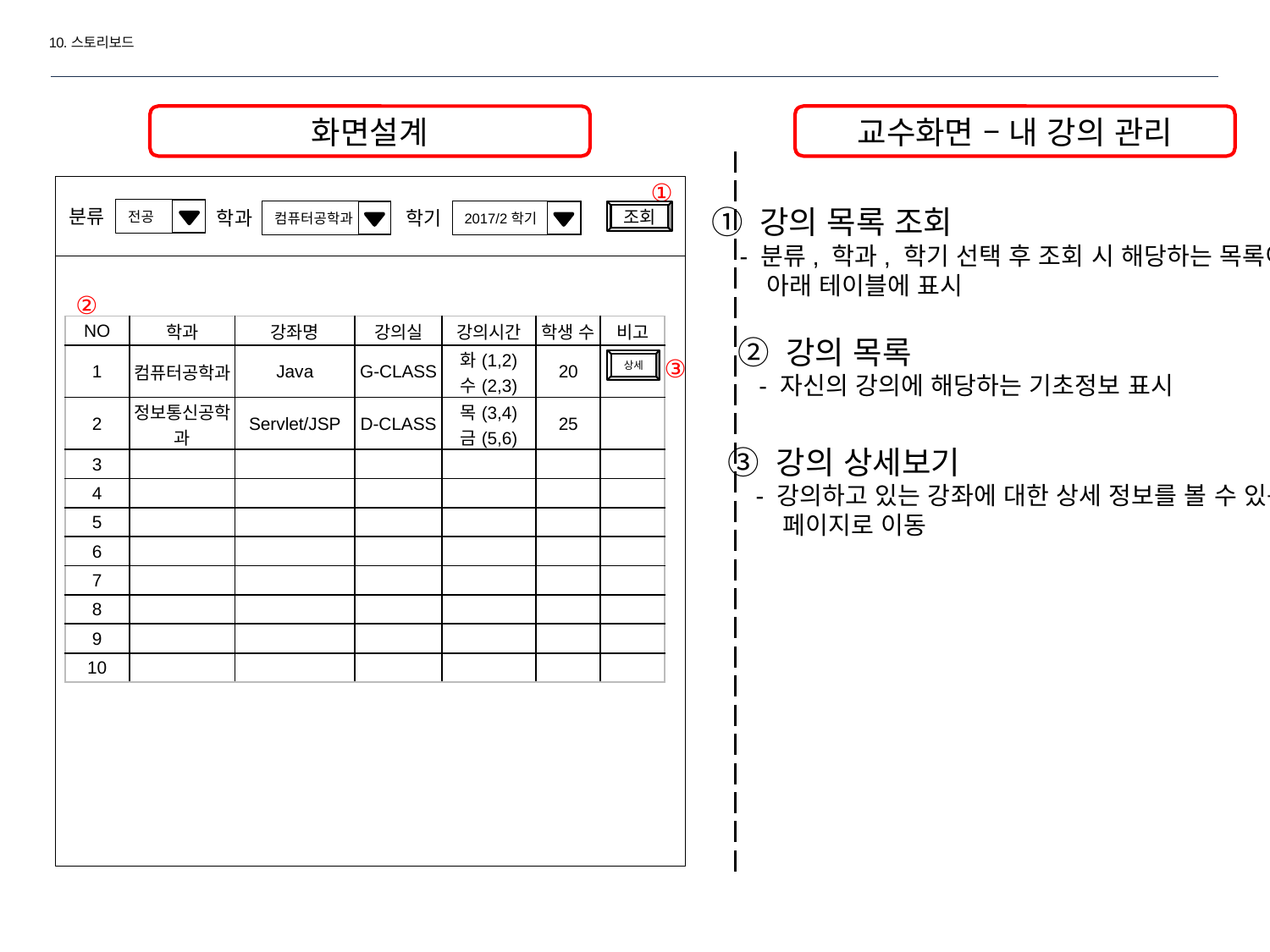

10.스토리보드
화면설계
교수화면 – 내 강의 관리
①

① 강의 목록 조회
    - 분류, 학과, 학기 선택 후 조회 시 해당하는 목록이
       아래 테이블에 표시
분류
전공
학과
학기

컴퓨터공학과
2017/2학기
조회

②
| NO | 학과 | 강좌명 | 강의실 | 강의시간 | 학생 수 | 비고 |
| --- | --- | --- | --- | --- | --- | --- |
| 1 | 컴퓨터공학과 | Java | G-CLASS | 화(1,2) 수(2,3) | 20 |  |
| 2 | 정보통신공학과 | Servlet/JSP | D-CLASS | 목(3,4) 금(5,6) | 25 |  |
| 3 |  |  |  |  |  |  |
| 4 |  |  |  |  |  |  |
| 5 |  |  |  |  |  |  |
| 6 |  |  |  |  |  |  |
| 7 |  |  |  |  |  |  |
| 8 |  |  |  |  |  |  |
| 9 |  |  |  |  |  |  |
| 10 |  |  |  |  |  |  |
② 강의 목록
   - 자신의 강의에 해당하는 기초정보 표시
③
상세
③ 강의 상세보기
    - 강의하고 있는 강좌에 대한 상세 정보를 볼 수 있는
       페이지로 이동